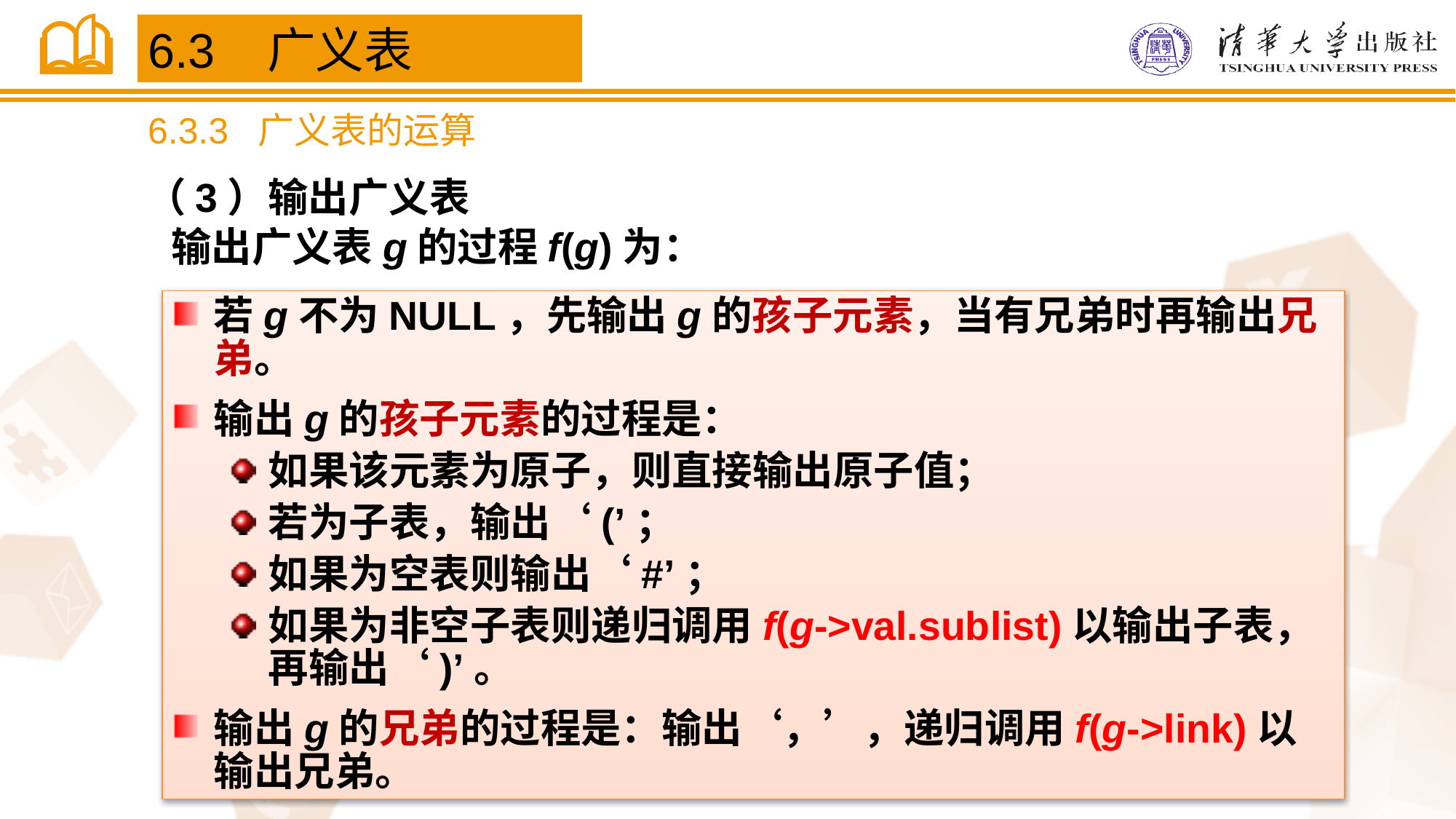

6.3   广义表
6.3.3  广义表的运算
（3）输出广义表
输出广义表g的过程f(g)为：
若g不为NULL，先输出g的孩子元素，当有兄弟时再输出兄弟。
输出g的孩子元素的过程是：
如果该元素为原子，则直接输出原子值；
若为子表，输出‘(’；
如果为空表则输出‘#’；
如果为非空子表则递归调用f(g->val.sublist)以输出子表，再输出‘)’。
输出g的兄弟的过程是：输出‘，’，递归调用f(g->link)以输出兄弟。